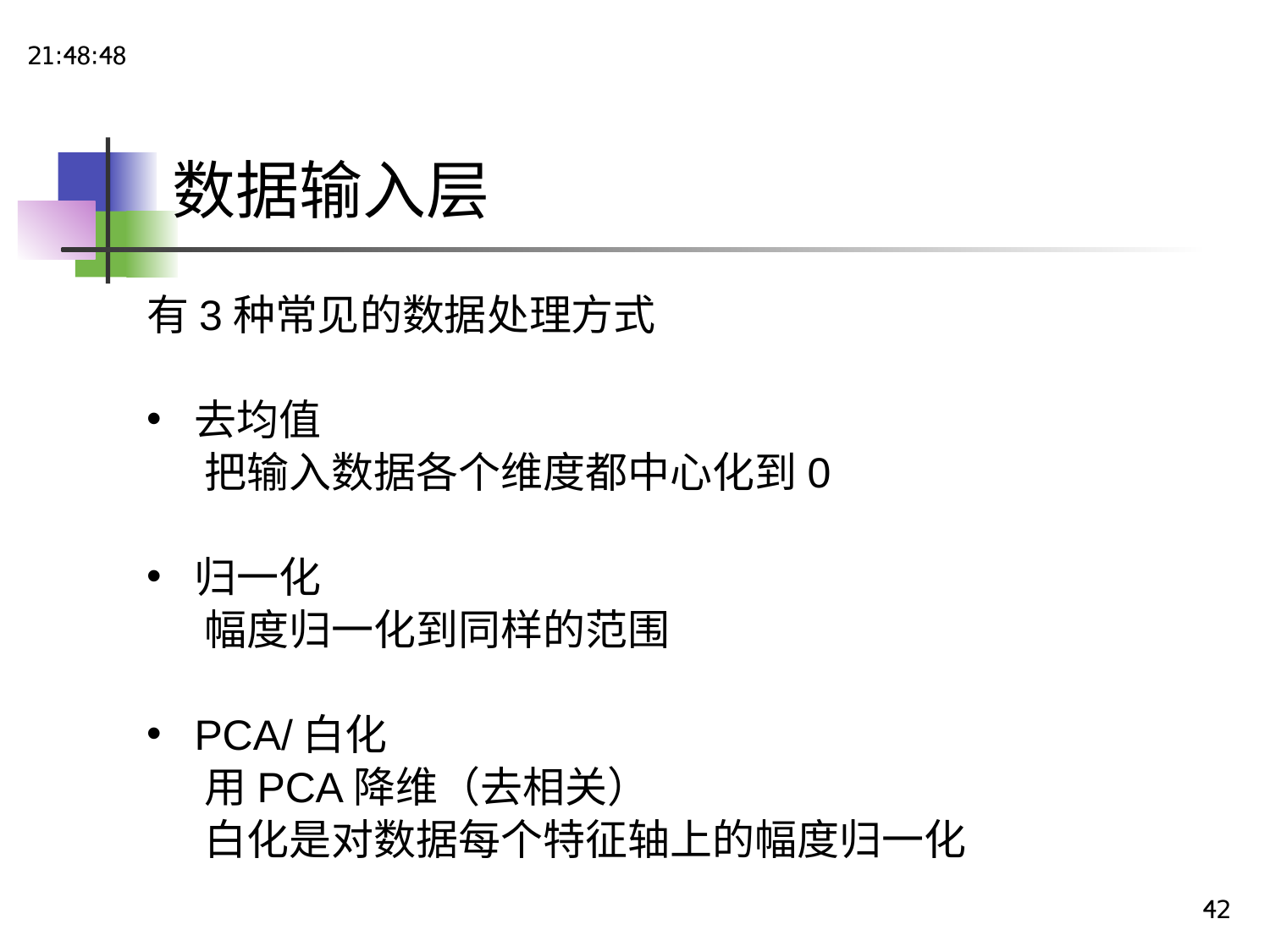

21:48:48
# 数据输入层
有3种常见的数据处理方式

去均值
     把输入数据各个维度都中心化到0

归一化
     幅度归一化到同样的范围

PCA/白化
     用PCA降维（去相关）
     白化是对数据每个特征轴上的幅度归一化
42